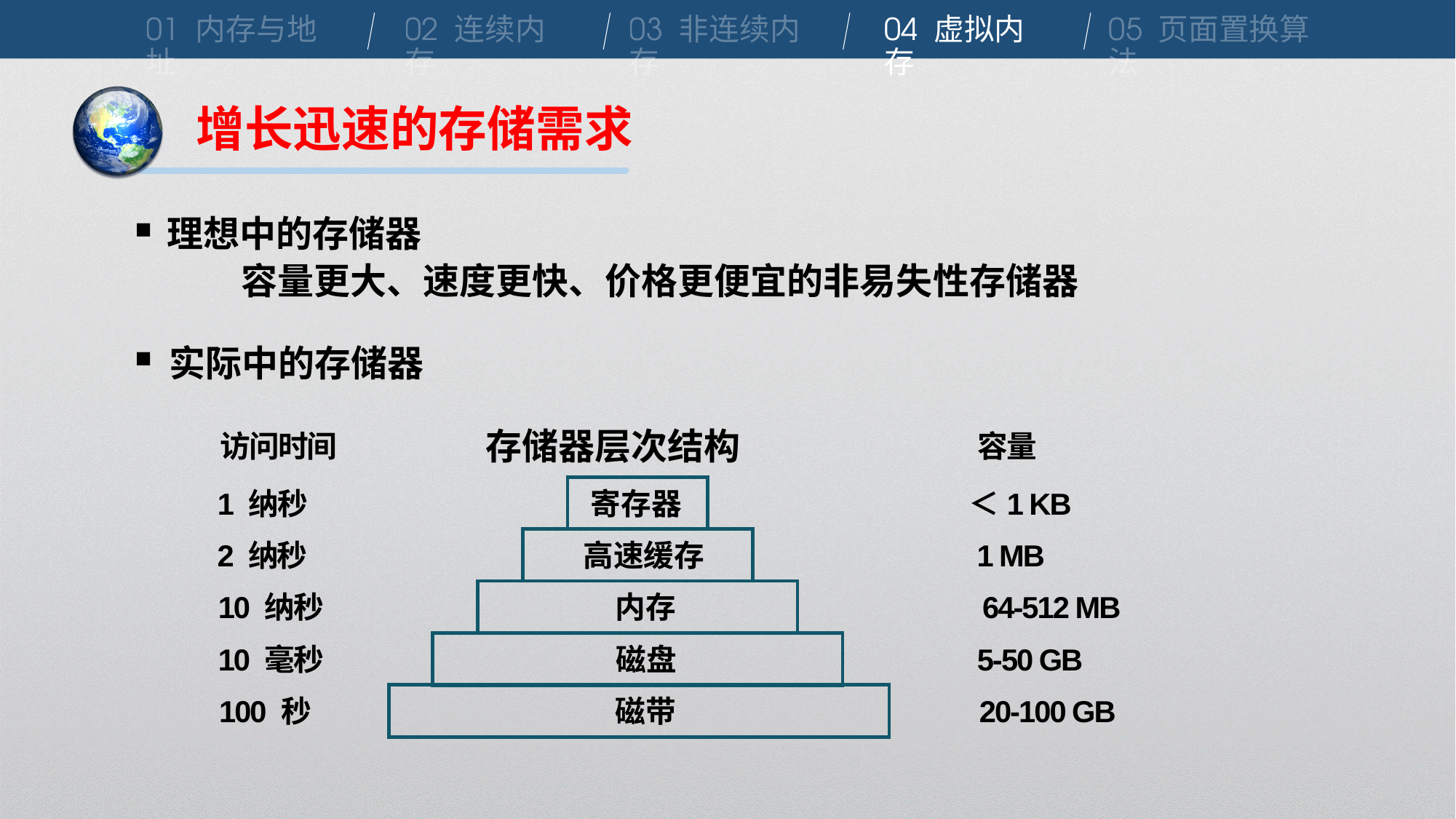

01 内存与地址
02 连续内存
03 非连续内存
04 虚拟内存
05 页面置换算法
增长迅速的存储需求
理想中的存储器
        容量更大、速度更快、价格更便宜的非易失性存储器
■
■
实际中的存储器
存储器层次结构
容量
访问时间

1 纳秒
寄存器
＜1 KB

2 纳秒
高速缓存
1 MB

10 纳秒
内存
64-512 MB

10 毫秒
磁盘
5-50 GB

100 秒
磁带
20-100 GB